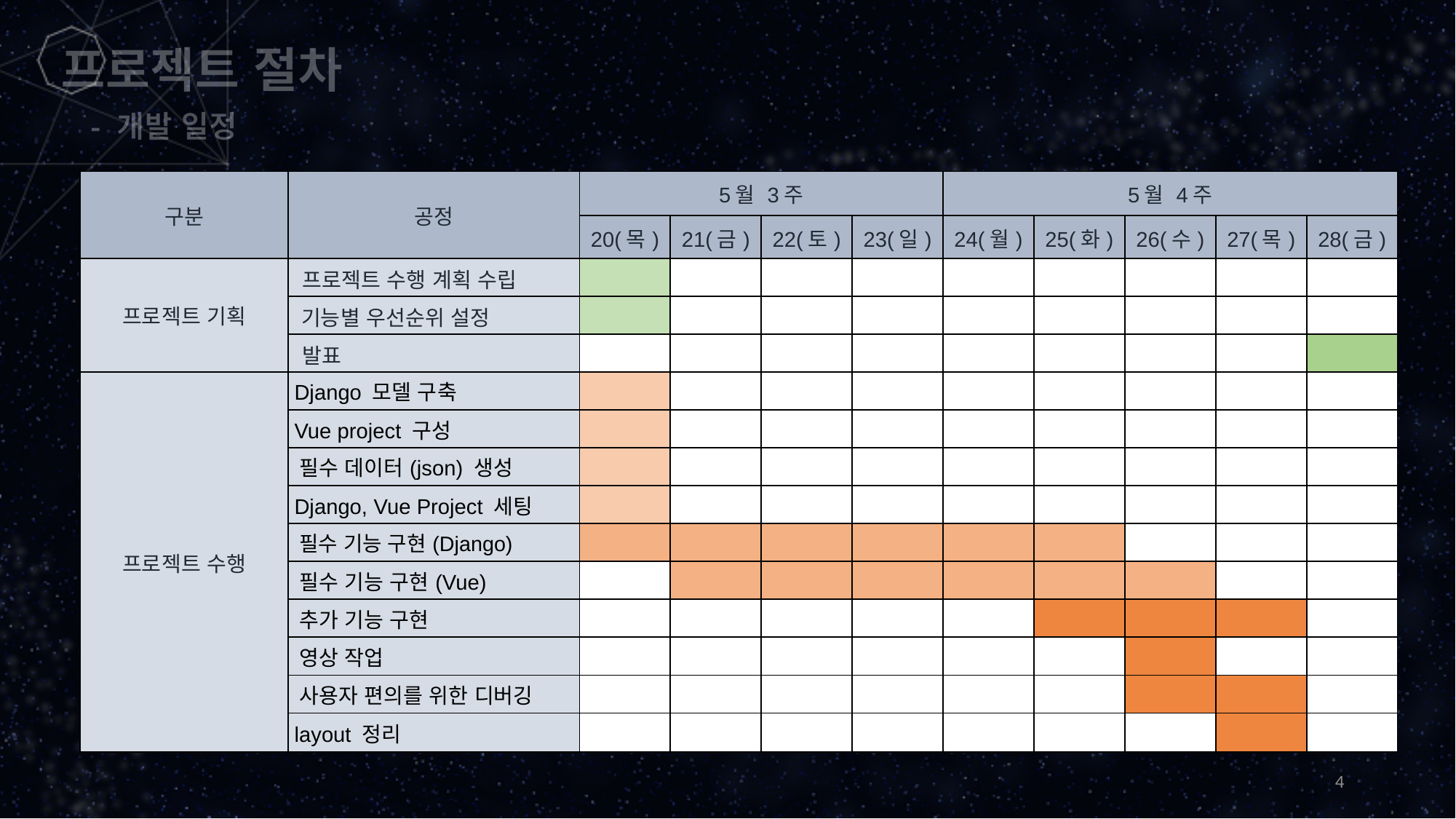

프로젝트 절차
- 개발 일정
| 구분 | 공정 | 5월 3주 |  |  |  | 5월 4주 |  |  |  |  |
| --- | --- | --- | --- | --- | --- | --- | --- | --- | --- | --- |
|  |  | 20(목) | 21(금) | 22(토) | 23(일) | 24(월) | 25(화) | 26(수) | 27(목) | 28(금) |
| 프로젝트 기획 | 프로젝트 수행 계획 수립 |  |  |  |  |  |  |  |  |  |
|  | 기능별 우선순위 설정 |  |  |  |  |  |  |  |  |  |
|  | 발표 |  |  |  |  |  |  |  |  |  |
| 프로젝트 수행 | Django 모델 구축 |  |  |  |  |  |  |  |  |  |
|  | Vue project 구성 |  |  |  |  |  |  |  |  |  |
|  | 필수 데이터(json) 생성 |  |  |  |  |  |  |  |  |  |
|  | Django, Vue Project 세팅 |  |  |  |  |  |  |  |  |  |
|  | 필수 기능 구현(Django) |  |  |  |  |  |  |  |  |  |
|  | 필수 기능 구현(Vue) |  |  |  |  |  |  |  |  |  |
|  | 추가 기능 구현 |  |  |  |  |  |  |  |  |  |
|  | 영상 작업 |  |  |  |  |  |  |  |  |  |
|  | 사용자 편의를 위한 디버깅 |  |  |  |  |  |  |  |  |  |
|  | layout 정리 |  |  |  |  |  |  |  |  |  |
4